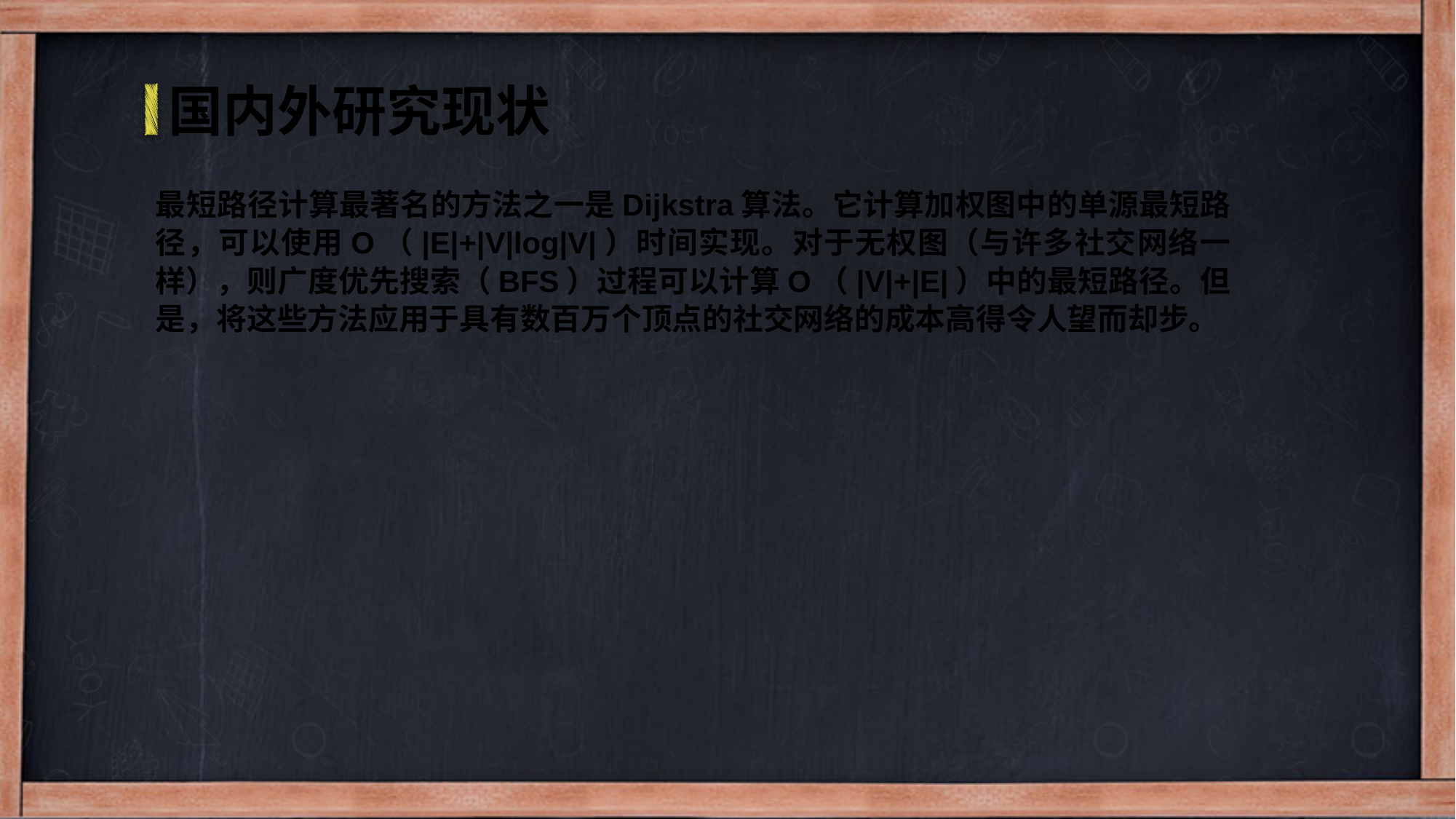

国内外研究现状

最短路径计算最著名的方法之一是Dijkstra算法。它计算加权图中的单源最短路径，可以使用O（|E|+|V|log|V|）时间实现。对于无权图（与许多社交网络一样），则广度优先搜索（BFS）过程可以计算O（|V|+|E|）中的最短路径。但是，将这些方法应用于具有数百万个顶点的社交网络的成本高得令人望而却步。